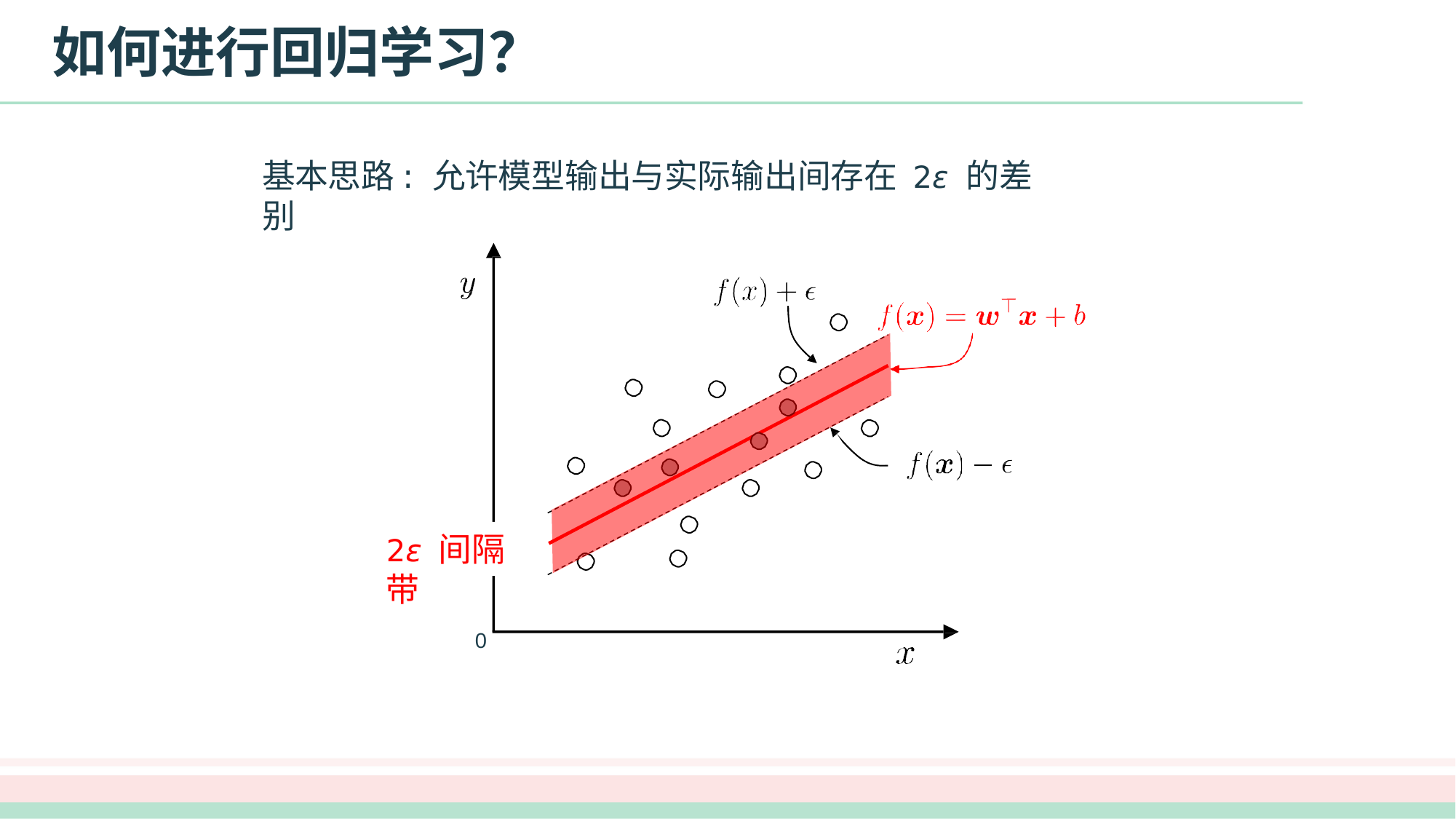

# 如何进行回归学习？
基本思路: 允许模型输出与实际输出间存在 2ε 的差别

2ε 间隔带

0